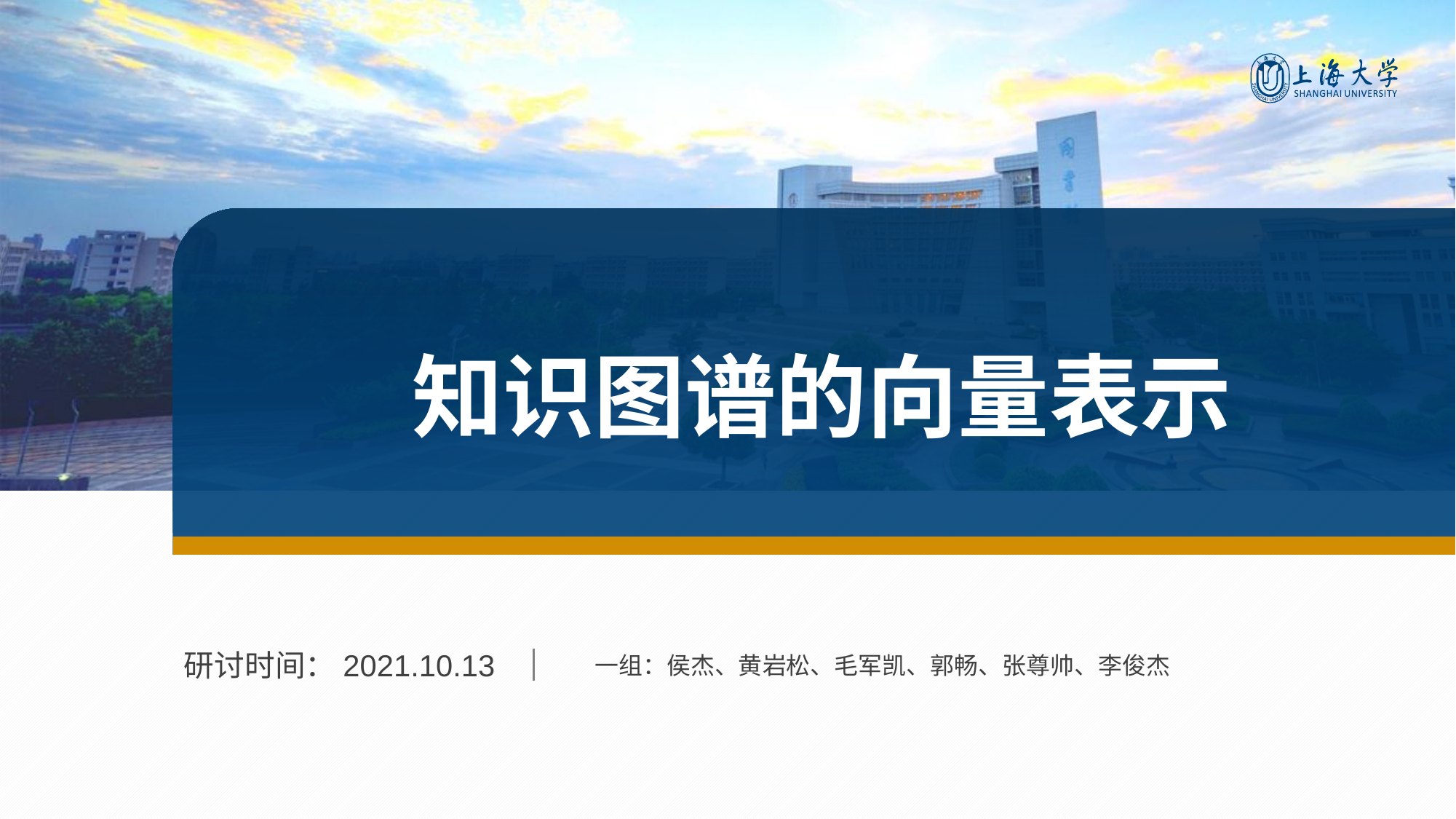

# 知识图谱的向量表示
一组：侯杰、黄岩松、毛军凯、郭畅、张尊帅、李俊杰
研讨时间：2021.10.13

Ctrl + 鼠标滚轮 = 放大缩小
右键单击左侧缩略图→版式→选择【其他封面类型】